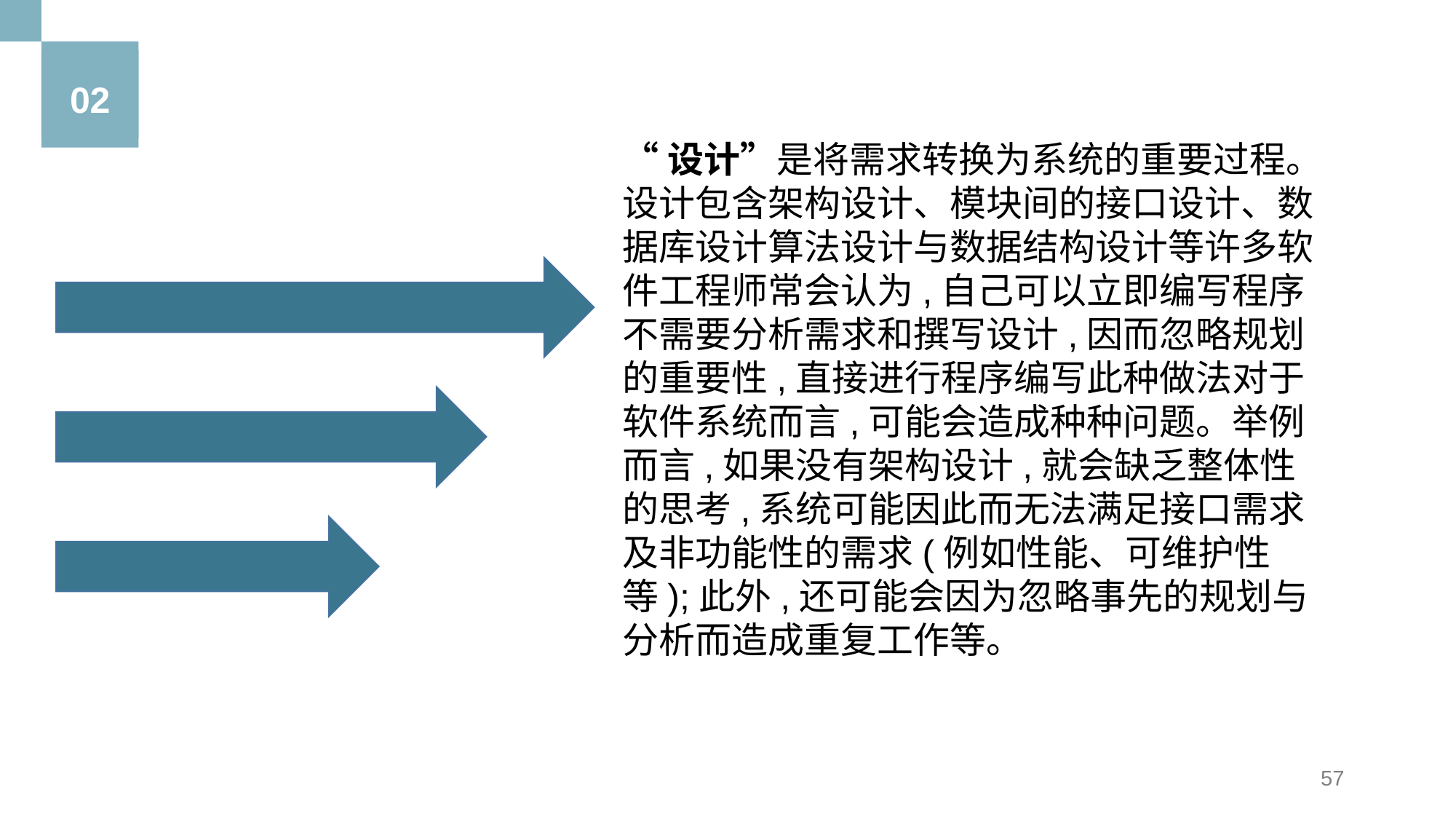

02

“设计”是将需求转换为系统的重要过程。设计包含架构设计、模块间的接口设计、数据库设计算法设计与数据结构设计等许多软件工程师常会认为,自己可以立即编写程序不需要分析需求和撰写设计,因而忽略规划的重要性,直接进行程序编写此种做法对于软件系统而言,可能会造成种种问题。举例而言,如果没有架构设计,就会缺乏整体性的思考,系统可能因此而无法满足接口需求及非功能性的需求(例如性能、可维护性等);此外,还可能会因为忽略事先的规划与分析而造成重复工作等。

57